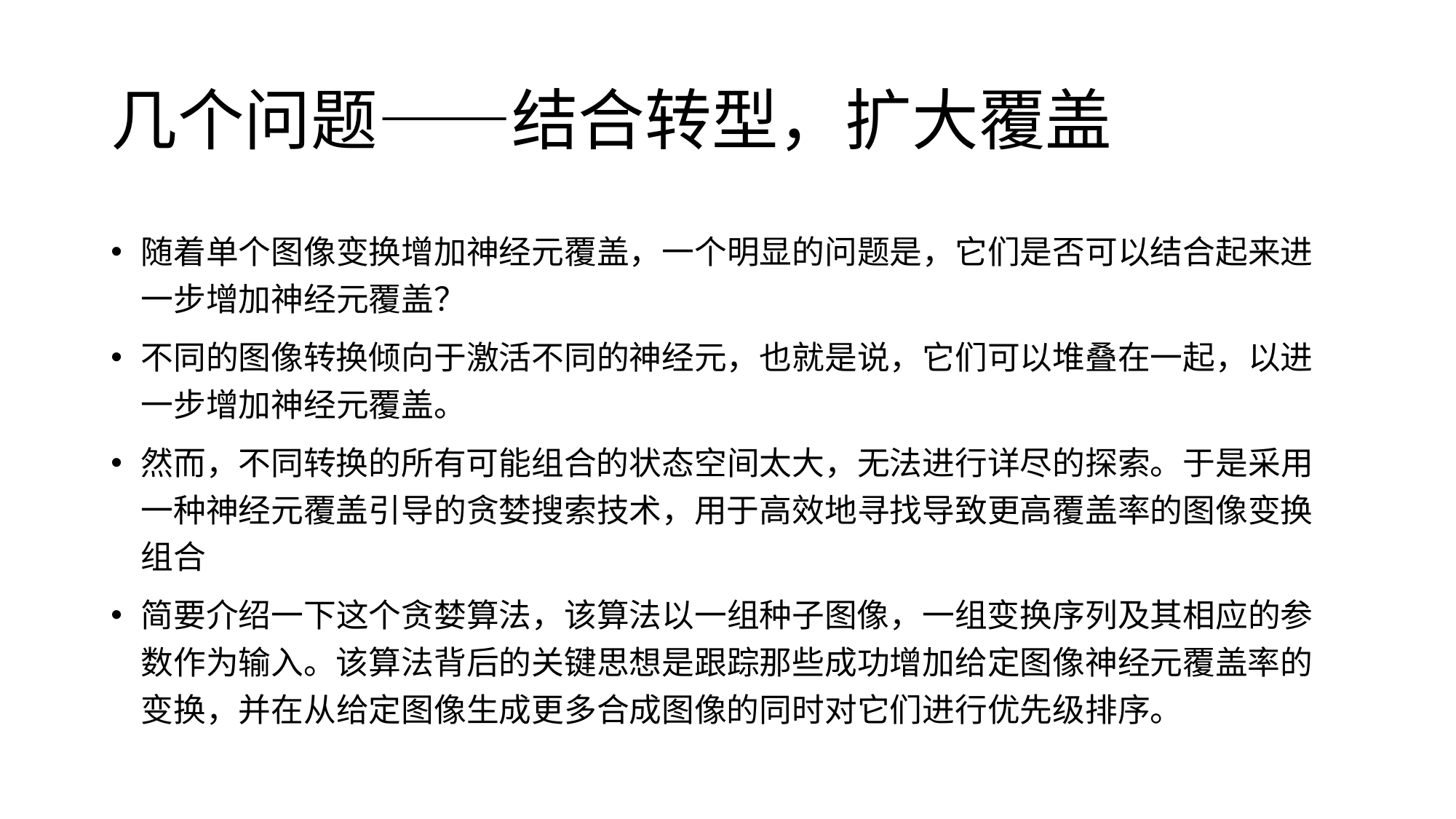

# 几个问题——结合转型，扩大覆盖
随着单个图像变换增加神经元覆盖，一个明显的问题是，它们是否可以结合起来进一步增加神经元覆盖？
不同的图像转换倾向于激活不同的神经元，也就是说，它们可以堆叠在一起，以进一步增加神经元覆盖。
然而，不同转换的所有可能组合的状态空间太大，无法进行详尽的探索。于是采用一种神经元覆盖引导的贪婪搜索技术，用于高效地寻找导致更高覆盖率的图像变换组合
简要介绍一下这个贪婪算法，该算法以一组种子图像，一组变换序列及其相应的参数作为输入。该算法背后的关键思想是跟踪那些成功增加给定图像神经元覆盖率的变换，并在从给定图像生成更多合成图像的同时对它们进行优先级排序。